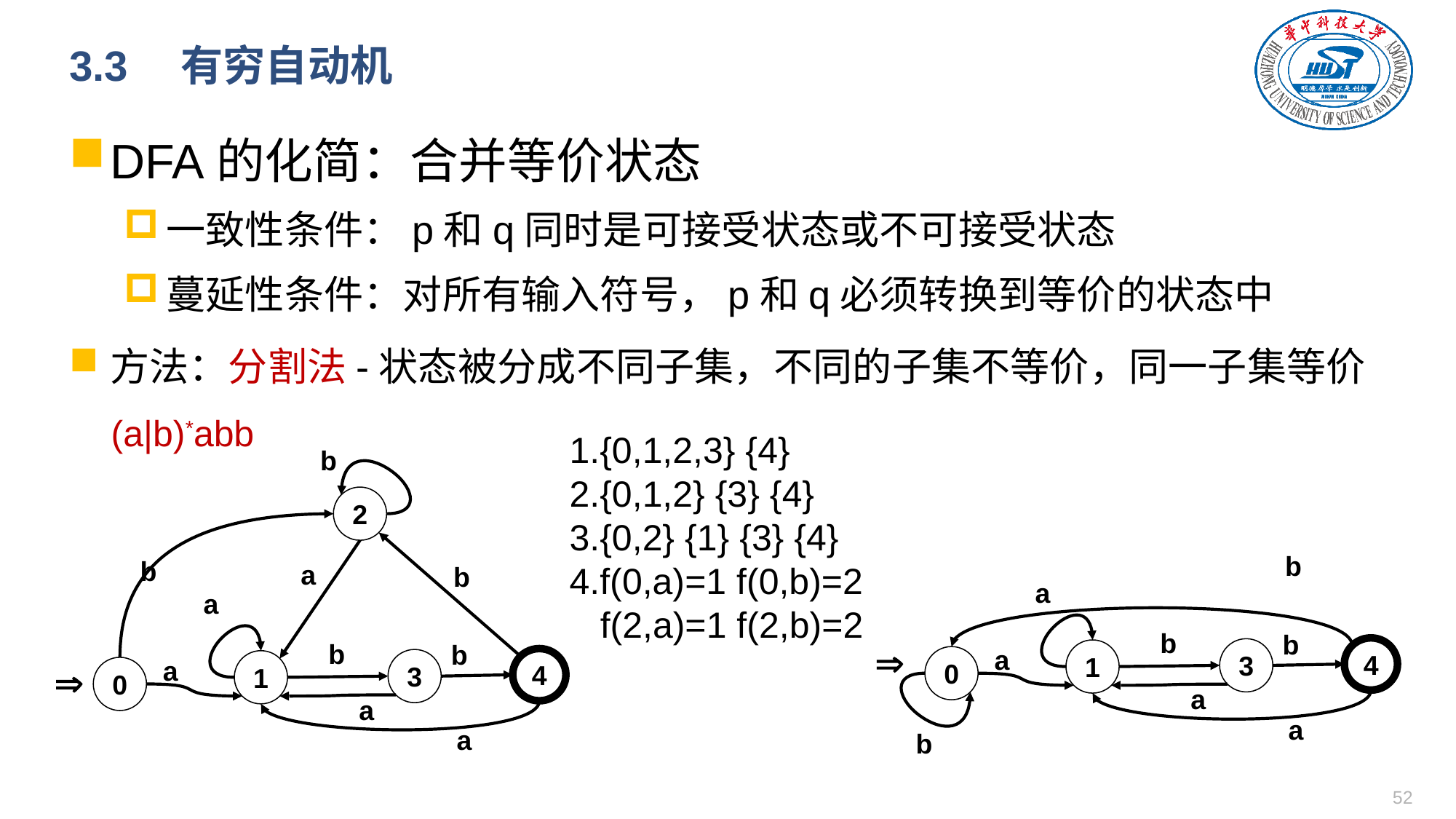

# 3.3　有穷自动机
DFA的化简：合并等价状态
一致性条件：p和q同时是可接受状态或不可接受状态
蔓延性条件：对所有输入符号，p和q必须转换到等价的状态中
方法：分割法-状态被分成不同子集，不同的子集不等价，同一子集等价

(a|b)*abb
1.{0,1,2,3} {4}
2.{0,1,2} {3} {4}
3.{0,2} {1} {3} {4}
4.f(0,a)=1 f(0,b)=2
   f(2,a)=1 f(2,b)=2
b
2
b
b
a
b
a
a
b
b
b
b
⇒
a
4
3
1
0
a
4
3
1
⇒
0
a
a
a
a
b
52